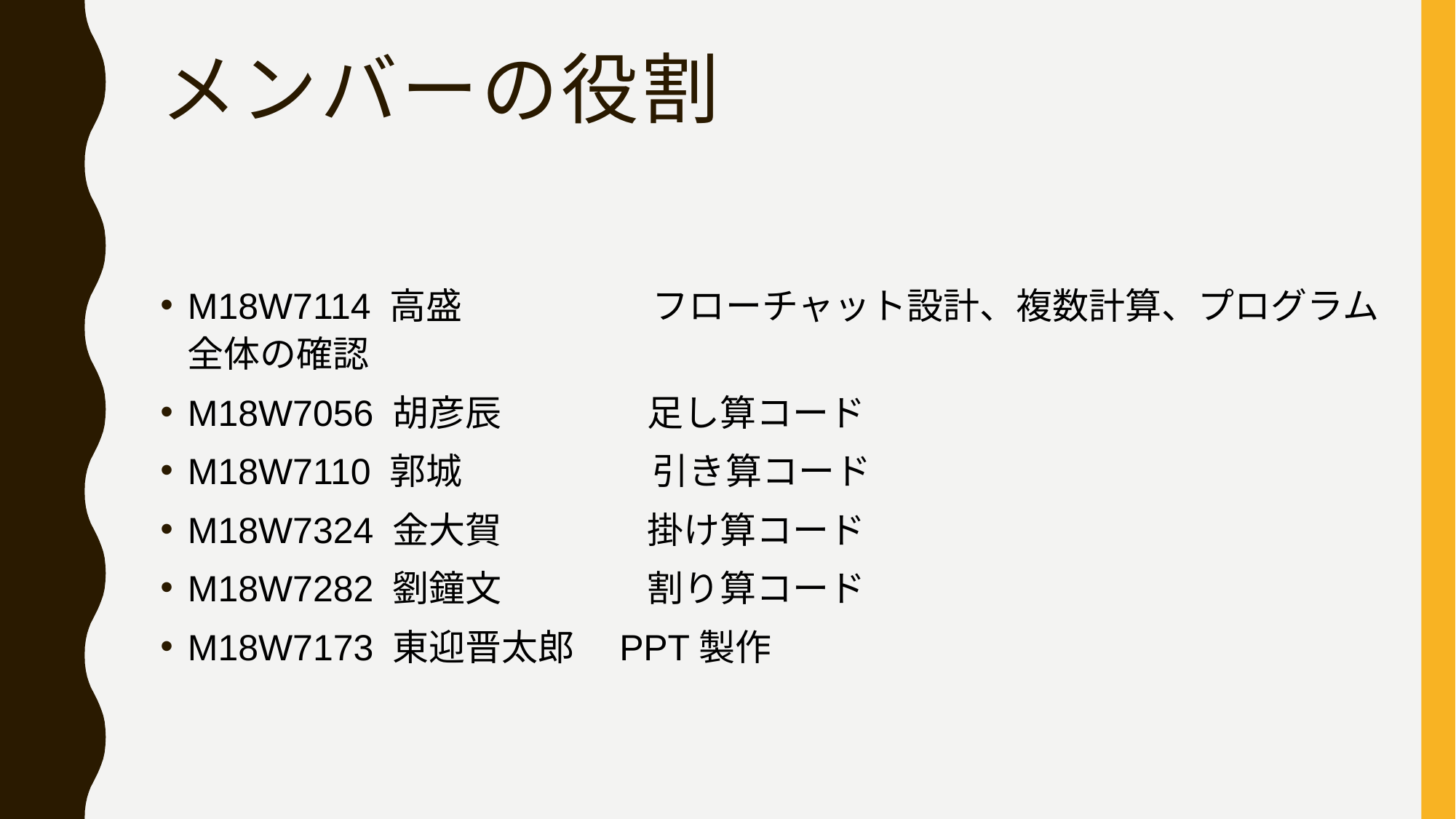

# メンバーの役割
M18W7114 高盛　　　　　 フローチャット設計、複数計算、プログラム全体の確認
M18W7056 胡彦辰　　　　足し算コード
M18W7110 郭城　　　　　 引き算コード
M18W7324 金大賀　　　　掛け算コード
M18W7282 劉鐘文　　　　割り算コード
M18W7173 東迎晋太郎　PPT製作